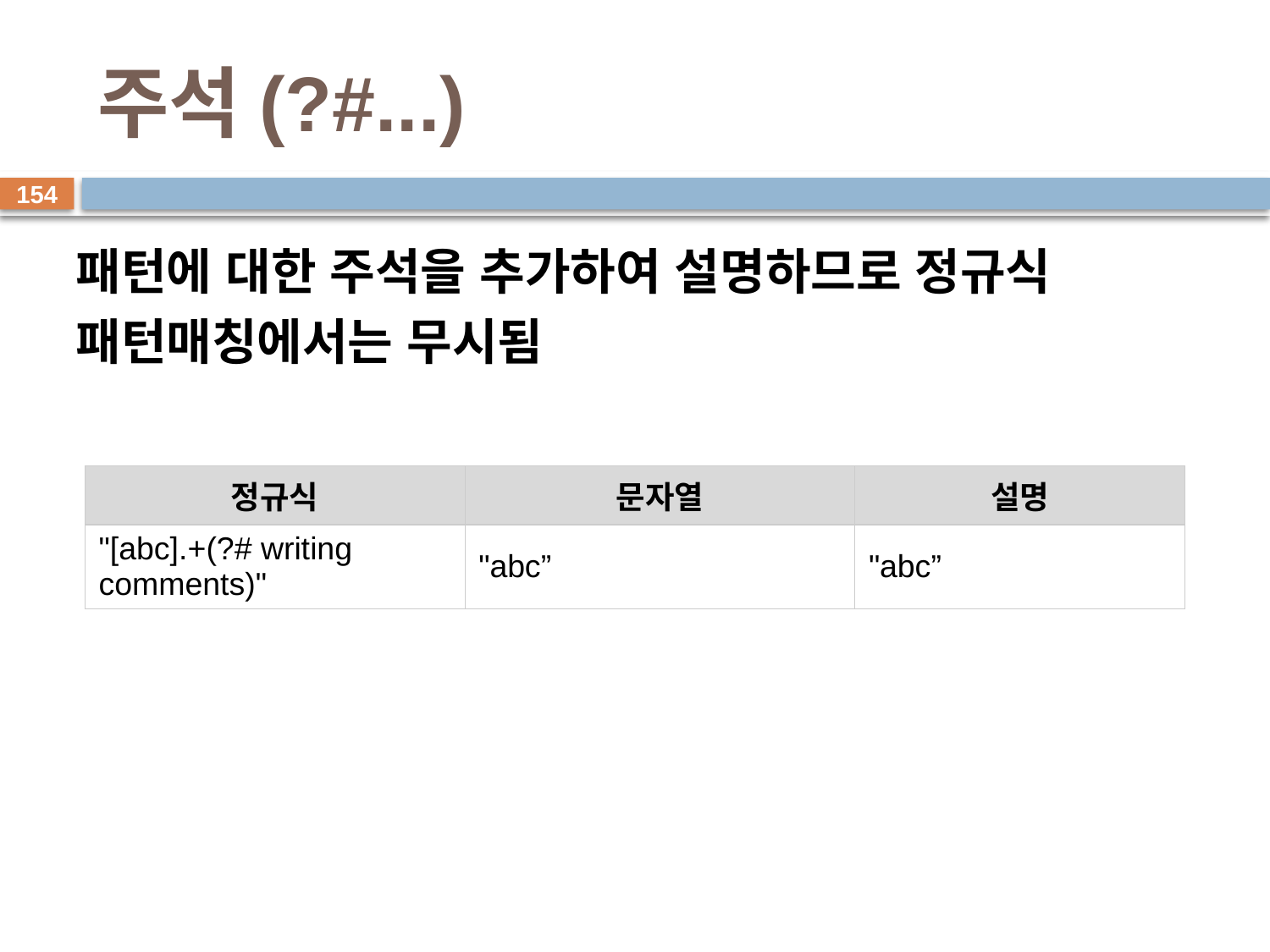

# 주석(?#...)
154
패턴에 대한 주석을 추가하여 설명하므로 정규식 패턴매칭에서는 무시됨
| 정규식 | 문자열 | 설명 |
| --- | --- | --- |
| "[abc].+(?# writing comments)" | "abc” | "abc” |